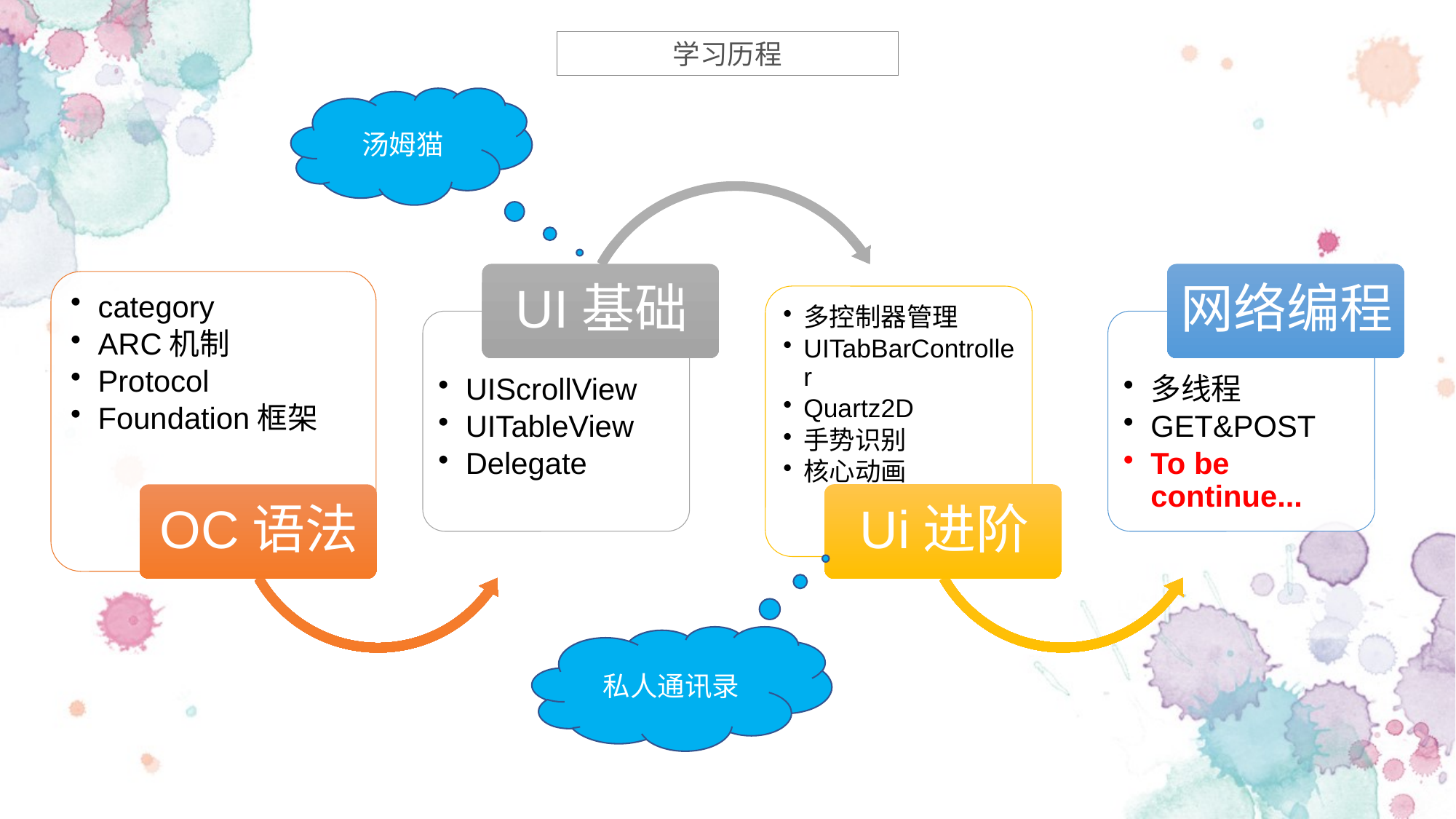

学习历程
汤姆猫
category
ARC机制
Protocol
Foundation框架
OC语法
UIScrollView
UITableView
Delegate
UI基础
多控制器管理
UITabBarController
Quartz2D
手势识别
核心动画
Ui进阶
多线程
GET&POST
To be continue...
网络编程
私人通讯录